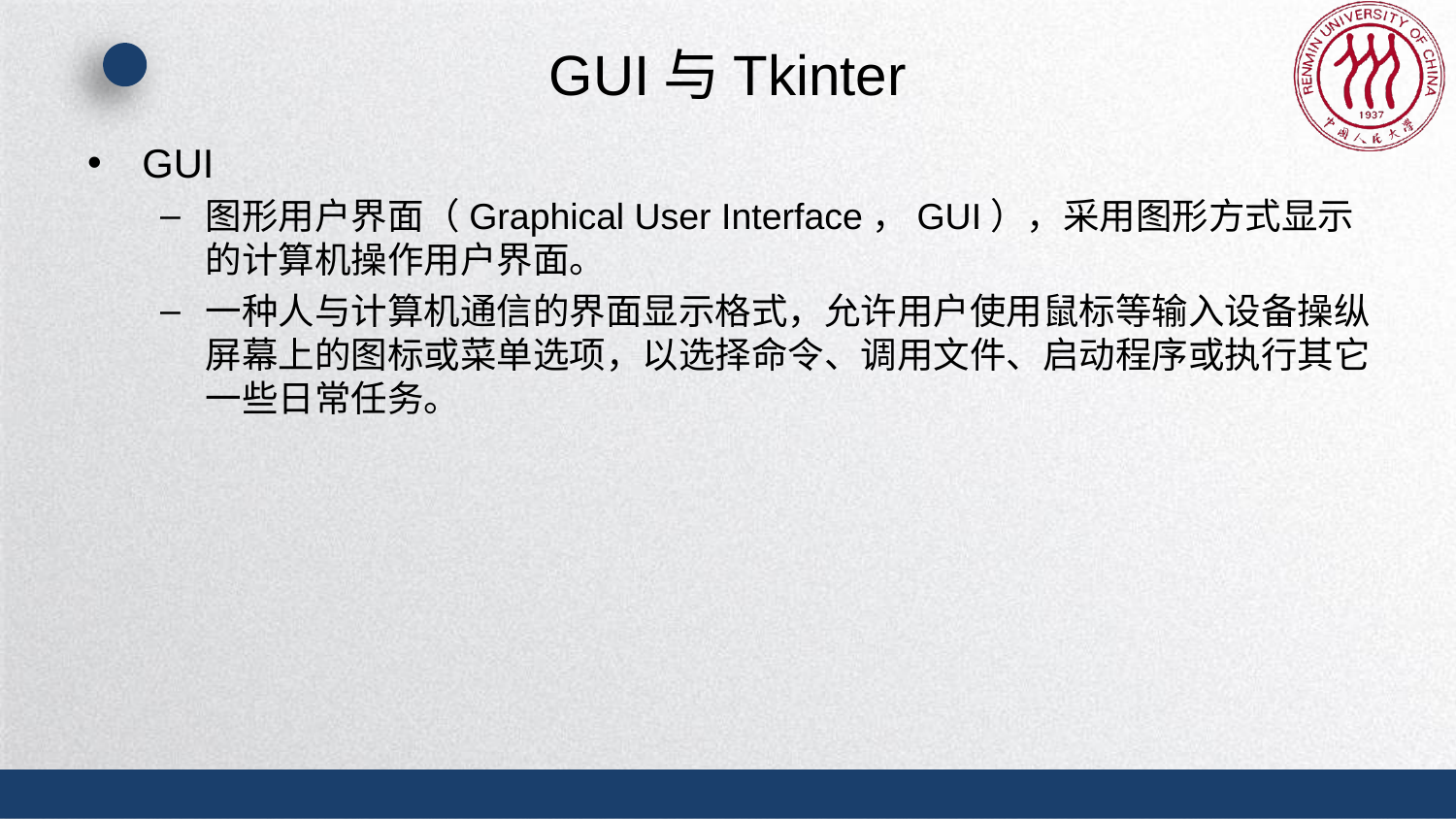

# GUI与Tkinter
GUI
图形用户界面（Graphical User Interface，GUI），采用图形方式显示的计算机操作用户界面。
一种人与计算机通信的界面显示格式，允许用户使用鼠标等输入设备操纵屏幕上的图标或菜单选项，以选择命令、调用文件、启动程序或执行其它一些日常任务。